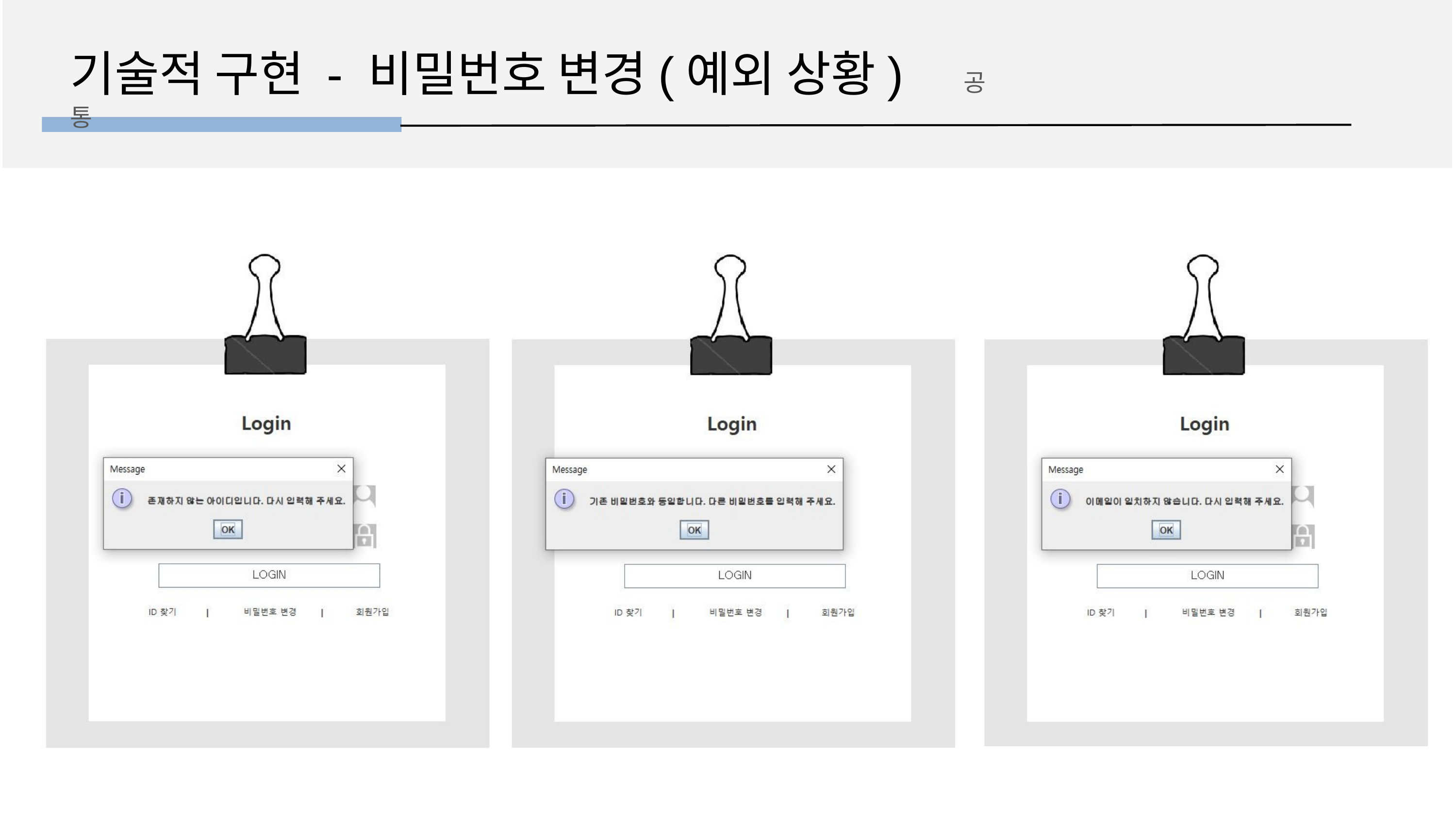

# 기술적 구현 - 비밀번호 변경(예외 상황)	공
통